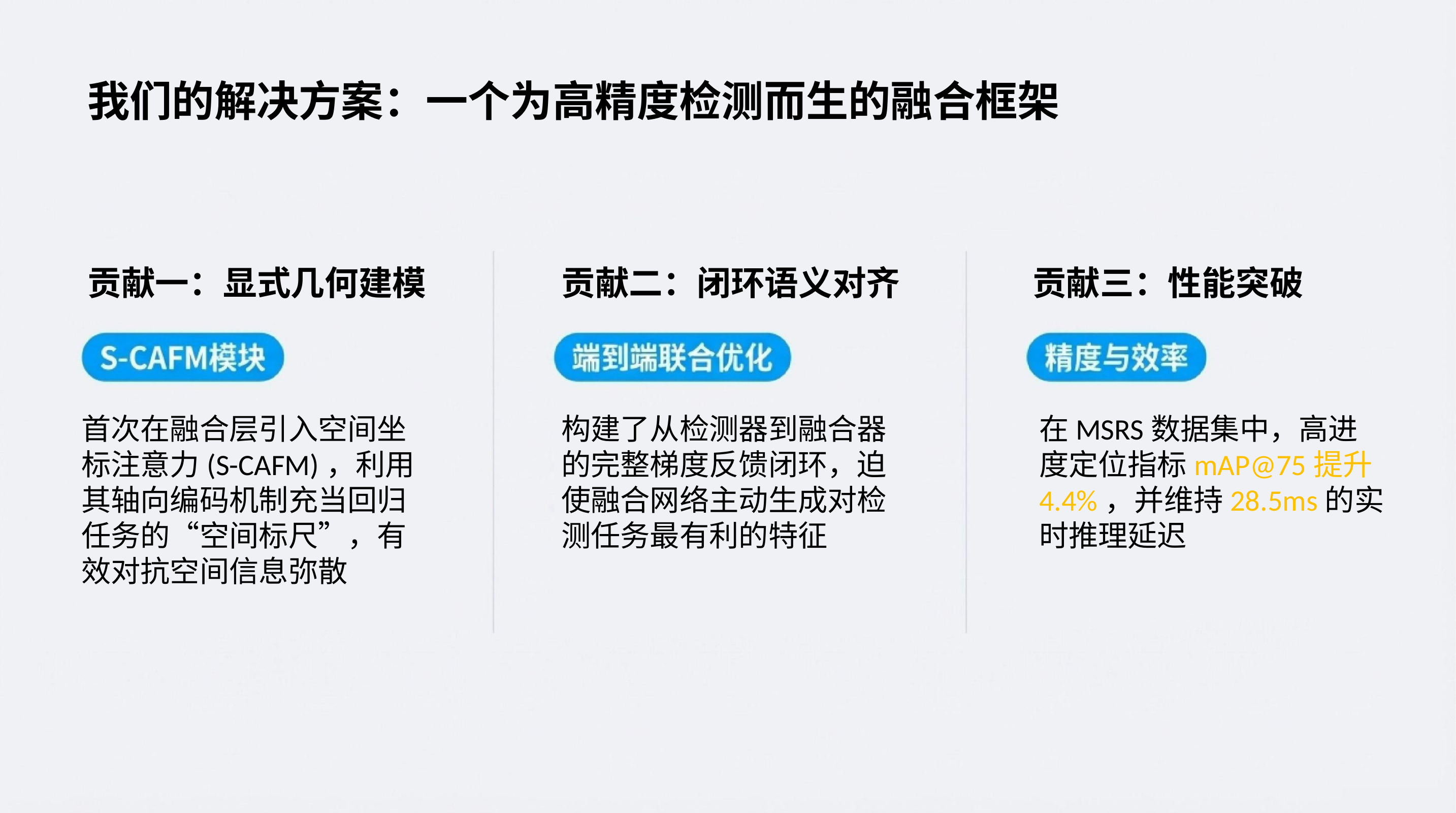

我们的解决方案：一个为高精度检测而生的融合框架

贡献一：显式几何建模
贡献二：闭环语义对齐
贡献三：性能突破

首次在融合层引入空间坐标注意力(S-CAFM)，利用其轴向编码机制充当回归任务的“空间标尺”，有效对抗空间信息弥散

构建了从检测器到融合器的完整梯度反馈闭环，迫使融合网络主动生成对检测任务最有利的特征
在MSRS数据集中，高进度定位指标mAP@75提升4.4%，并维持28.5ms的实时推理延迟